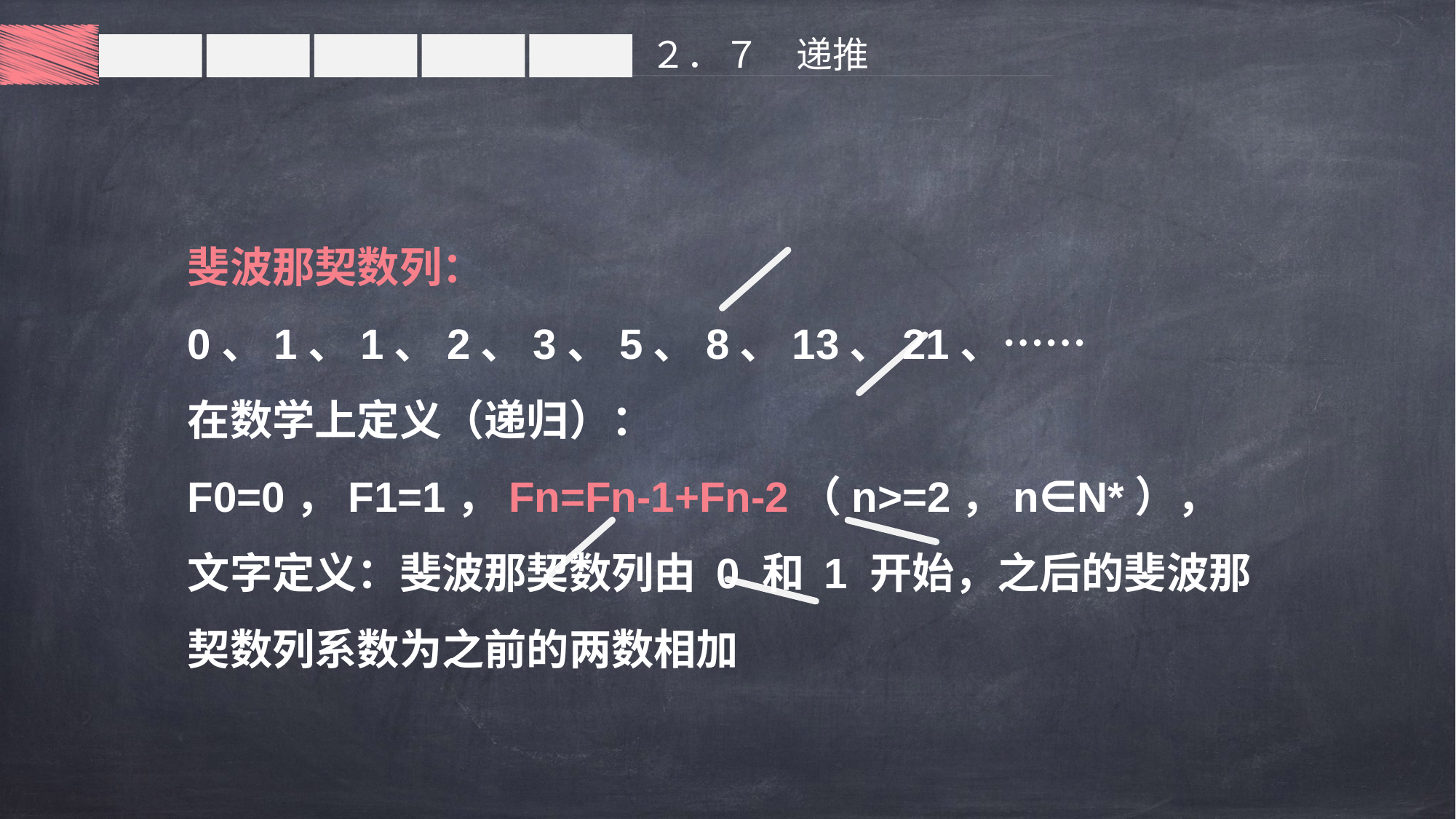

２．７　递推

斐波那契数列：0、1、1、2、3、5、8、13、21、……
在数学上定义（递归）：
F0=0，F1=1，Fn=Fn-1+Fn-2（n>=2，n∈N*），
文字定义：斐波那契数列由 0 和 1 开始，之后的斐波那契数列系数为之前的两数相加